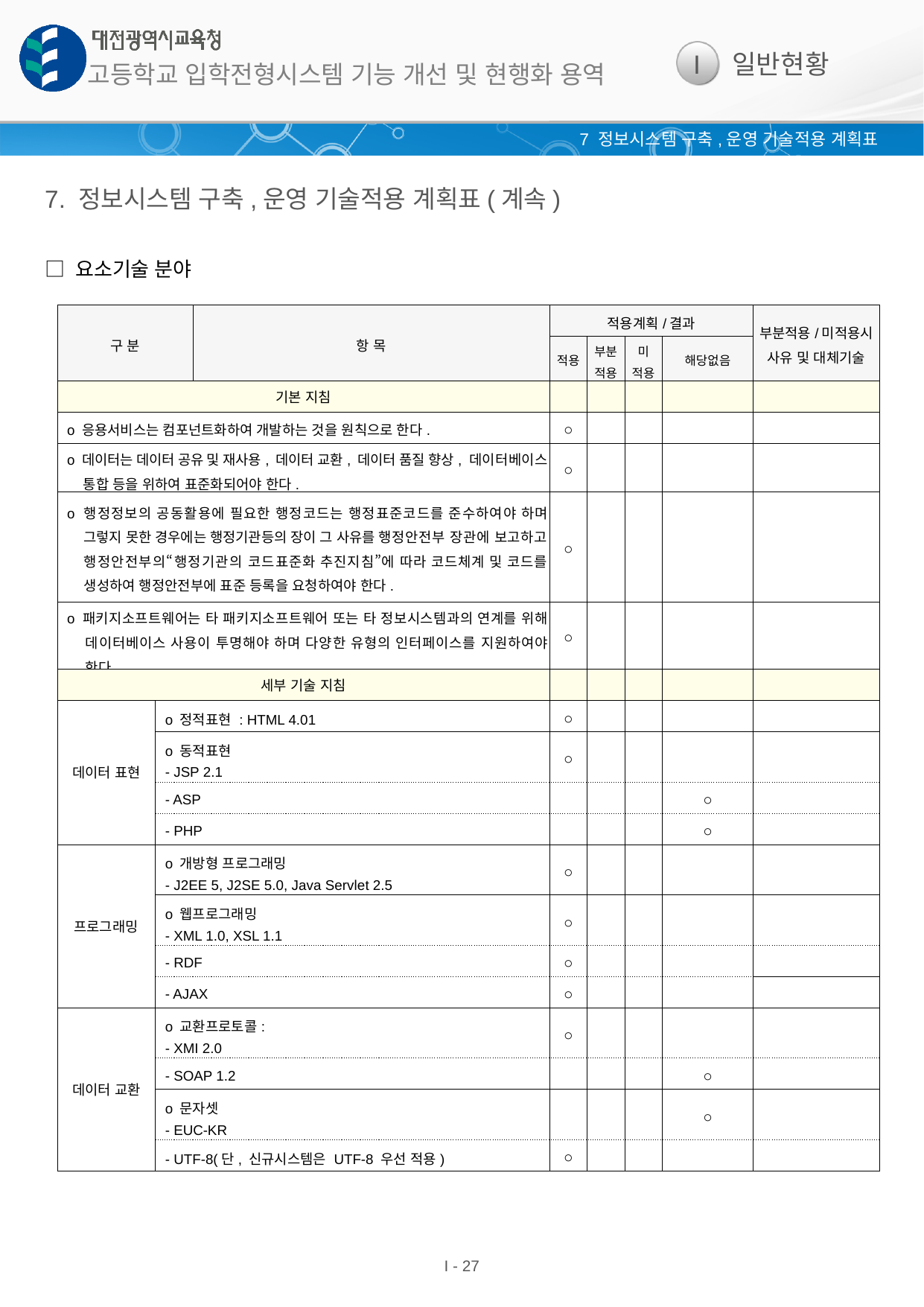

7 정보시스템 구축,운영 기술적용 계획표
7. 정보시스템 구축,운영 기술적용 계획표(계속)
□ 요소기술 분야
| 구 분 |  | 항 목 | 적용계획/결과 |  |  |  | 부분적용/미적용시 사유 및 대체기술 |
| --- | --- | --- | --- | --- | --- | --- | --- |
|  |  |  | 적용 | 부분적용 | 미 적용 | 해당없음 |  |
| 기본 지침 |  |  |  |  |  |  |  |
| o 응용서비스는 컴포넌트화하여 개발하는 것을 원칙으로 한다. |  |  | ○ |  |  |  |  |
| o 데이터는 데이터 공유 및 재사용, 데이터 교환, 데이터 품질 향상, 데이터베이스 통합 등을 위하여 표준화되어야 한다. |  |  | ○ |  |  |  |  |
| o 행정정보의 공동활용에 필요한 행정코드는 행정표준코드를 준수하여야 하며 그렇지 못한 경우에는 행정기관등의 장이 그 사유를 행정안전부 장관에 보고하고 행정안전부의“행정기관의 코드표준화 추진지침”에 따라 코드체계 및 코드를 생성하여 행정안전부에 표준 등록을 요청하여야 한다. |  |  | ○ |  |  |  |  |
| o 패키지소프트웨어는 타 패키지소프트웨어 또는 타 정보시스템과의 연계를 위해 데이터베이스 사용이 투명해야 하며 다양한 유형의 인터페이스를 지원하여야 한다. |  |  | ○ |  |  |  |  |
| 세부 기술 지침 |  |  |  |  |  |  |  |
| 데이터 표현 | o 정적표현 : HTML 4.01 |  | ○ |  |  |  |  |
|  | o 동적표현 - JSP 2.1 |  | ○ |  |  |  |  |
|  | - ASP |  |  |  |  | ○ |  |
|  | - PHP |  |  |  |  | ○ |  |
| 프로그래밍 | o 개방형 프로그래밍 - J2EE 5, J2SE 5.0, Java Servlet 2.5 |  | ○ |  |  |  |  |
|  | o 웹프로그래밍 - XML 1.0, XSL 1.1 |  | ○ |  |  |  |  |
|  | - RDF |  | ○ |  |  |  |  |
|  | - AJAX |  | ○ |  |  |  |  |
| 데이터 교환 | o 교환프로토콜: - XMI 2.0 |  | ○ |  |  |  |  |
|  | - SOAP 1.2 |  |  |  |  | ○ |  |
|  | o 문자셋 - EUC-KR |  |  |  |  | ○ |  |
|  | - UTF-8(단, 신규시스템은 UTF-8 우선 적용) |  | ○ |  |  |  |  |